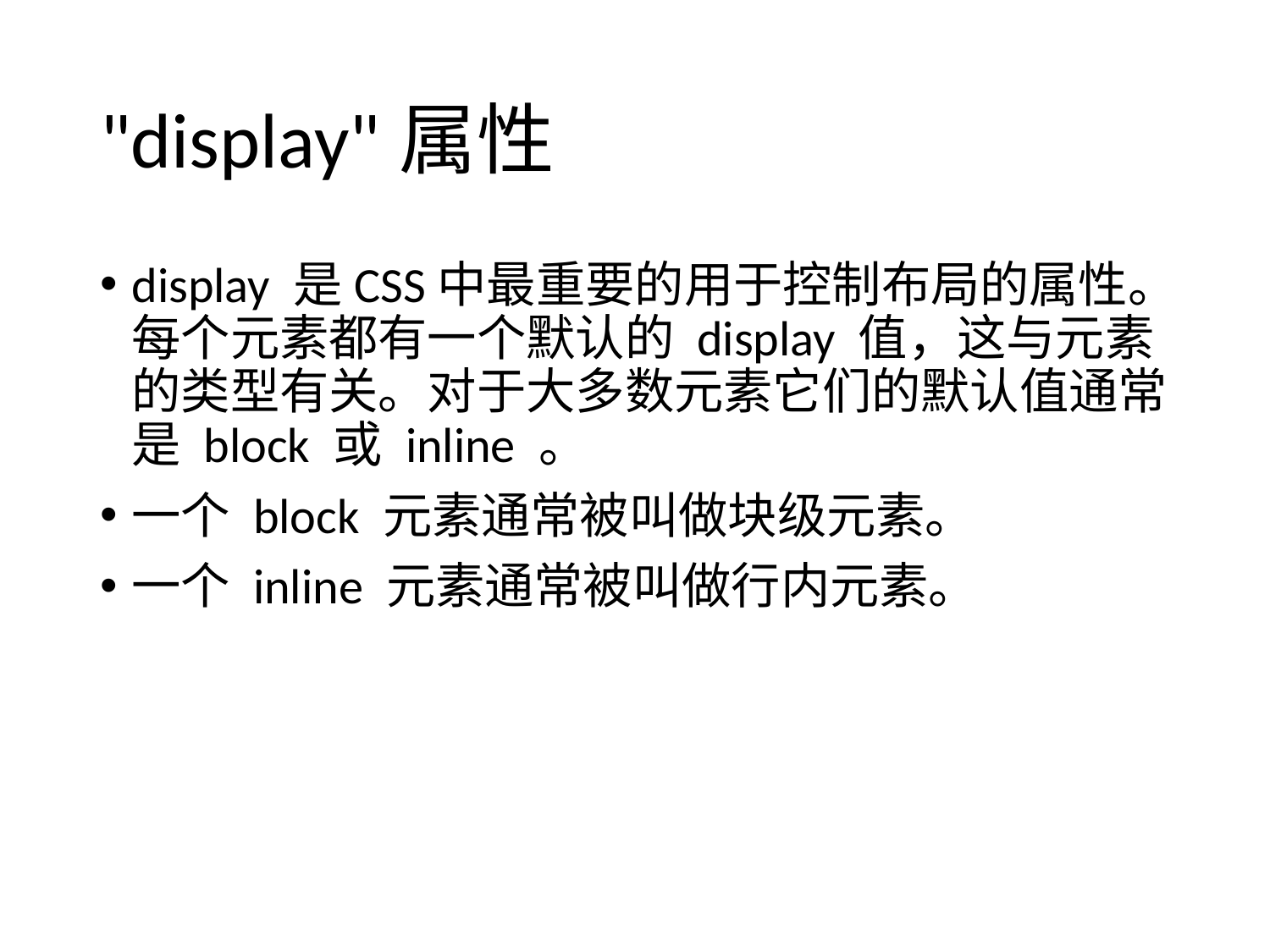

# "display"属性
display 是CSS中最重要的用于控制布局的属性。每个元素都有一个默认的 display 值，这与元素的类型有关。对于大多数元素它们的默认值通常是 block 或 inline 。
一个 block 元素通常被叫做块级元素。
一个 inline 元素通常被叫做行内元素。